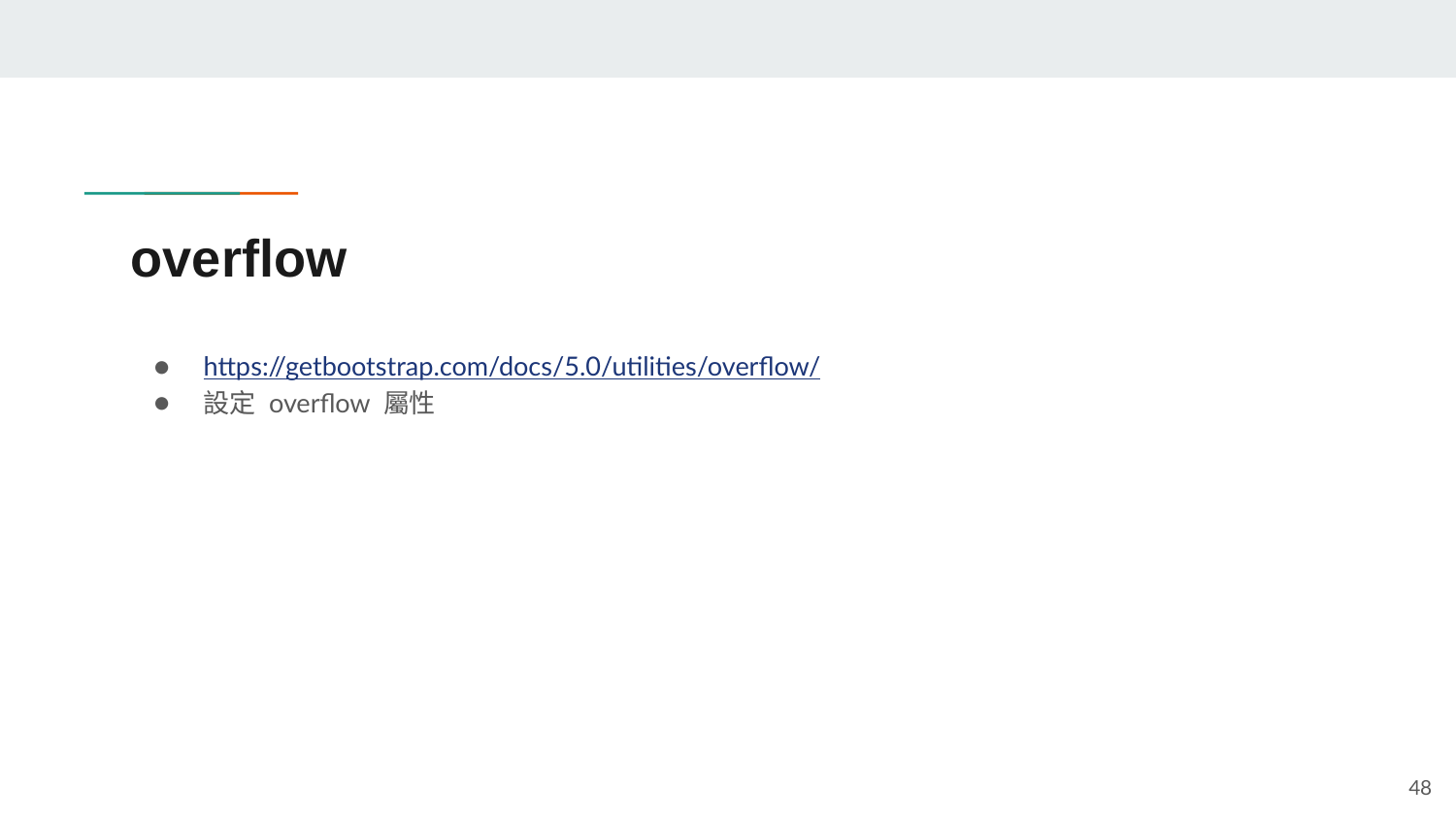

# overflow
https://getbootstrap.com/docs/5.0/utilities/overflow/
設定 overflow 屬性
48